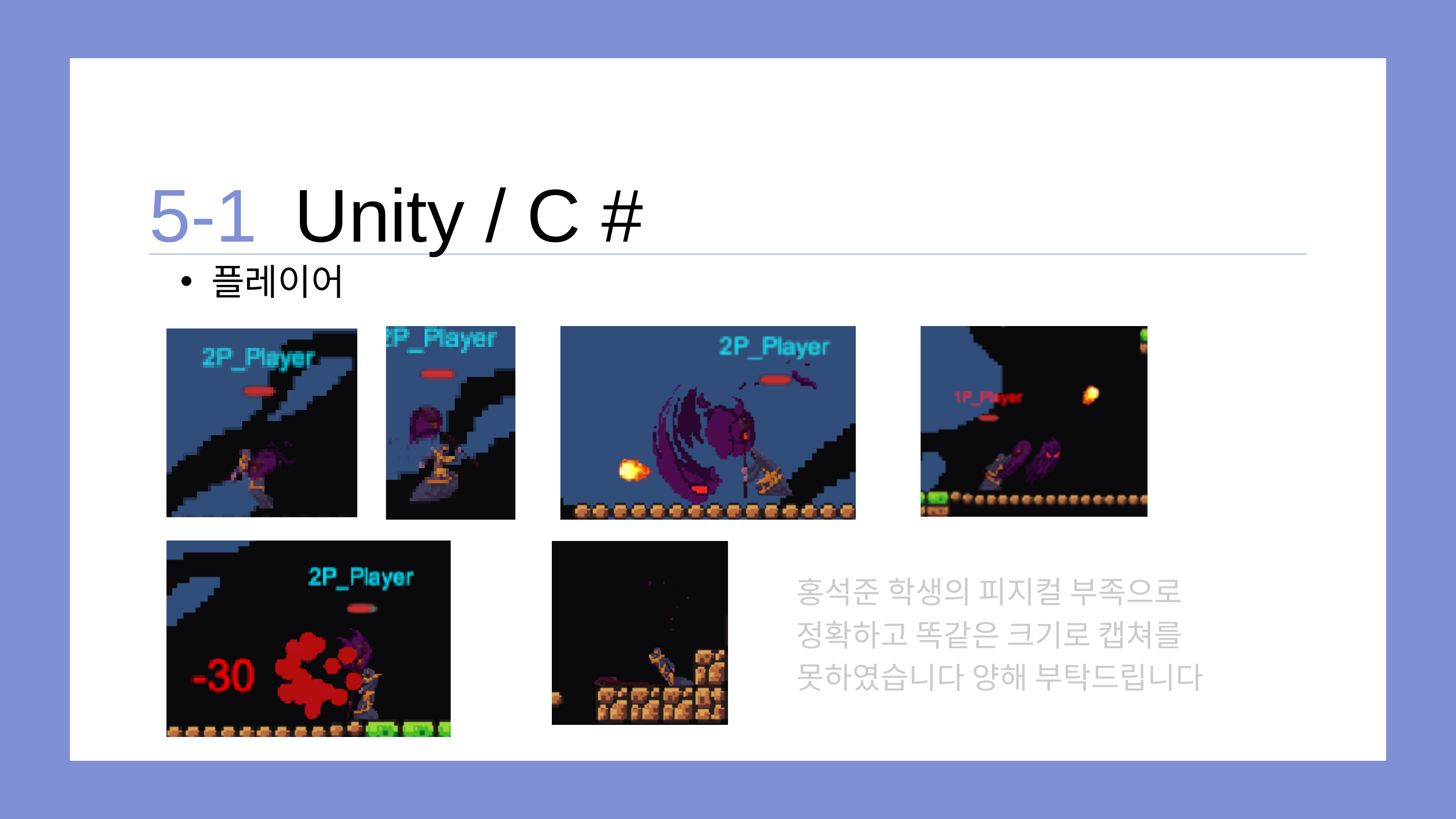

Q & A

5-1
Unity / C #
플레이어

홍석준 학생의 피지컬 부족으로
정확하고 똑같은 크기로 캡쳐를
못하였습니다 양해 부탁드립니다